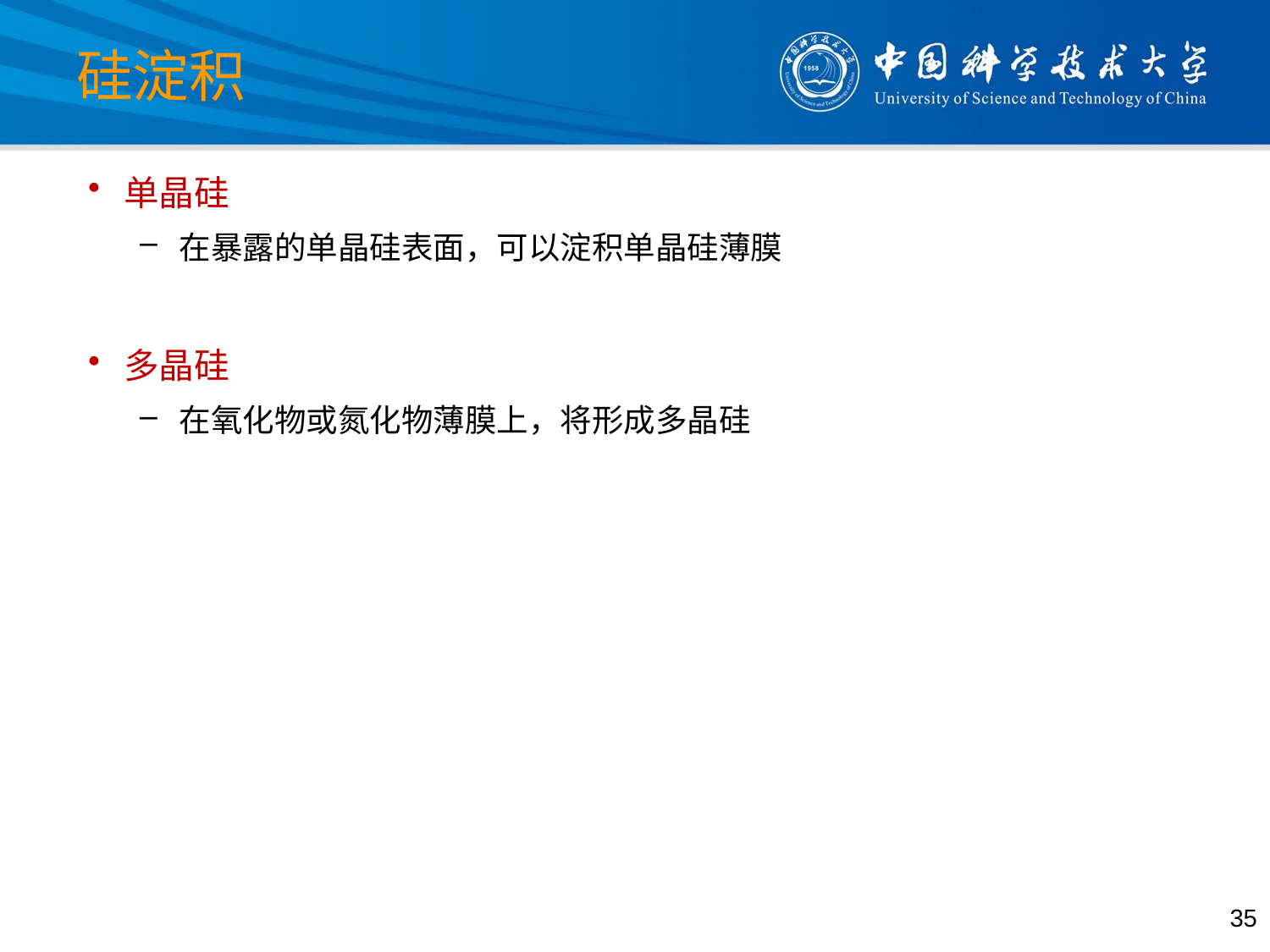

# 硅淀积
单晶硅
在暴露的单晶硅表面，可以淀积单晶硅薄膜

多晶硅
在氧化物或氮化物薄膜上，将形成多晶硅
35